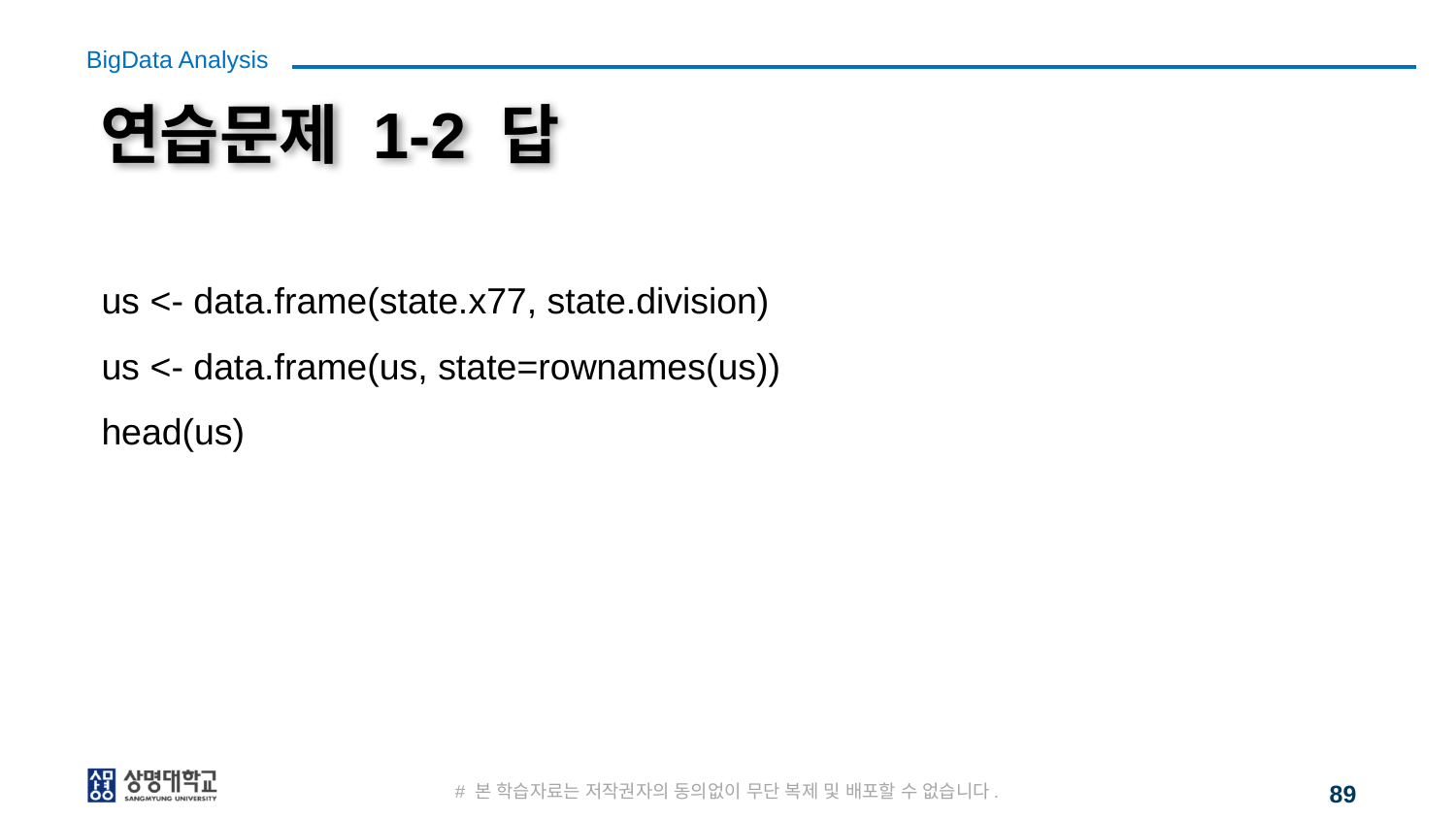

# 연습문제 1-2 답
us <- data.frame(state.x77, state.division)
us <- data.frame(us, state=rownames(us))
head(us)

# 본 학습자료는 저작권자의 동의없이 무단 복제 및 배포할 수 없습니다.
89